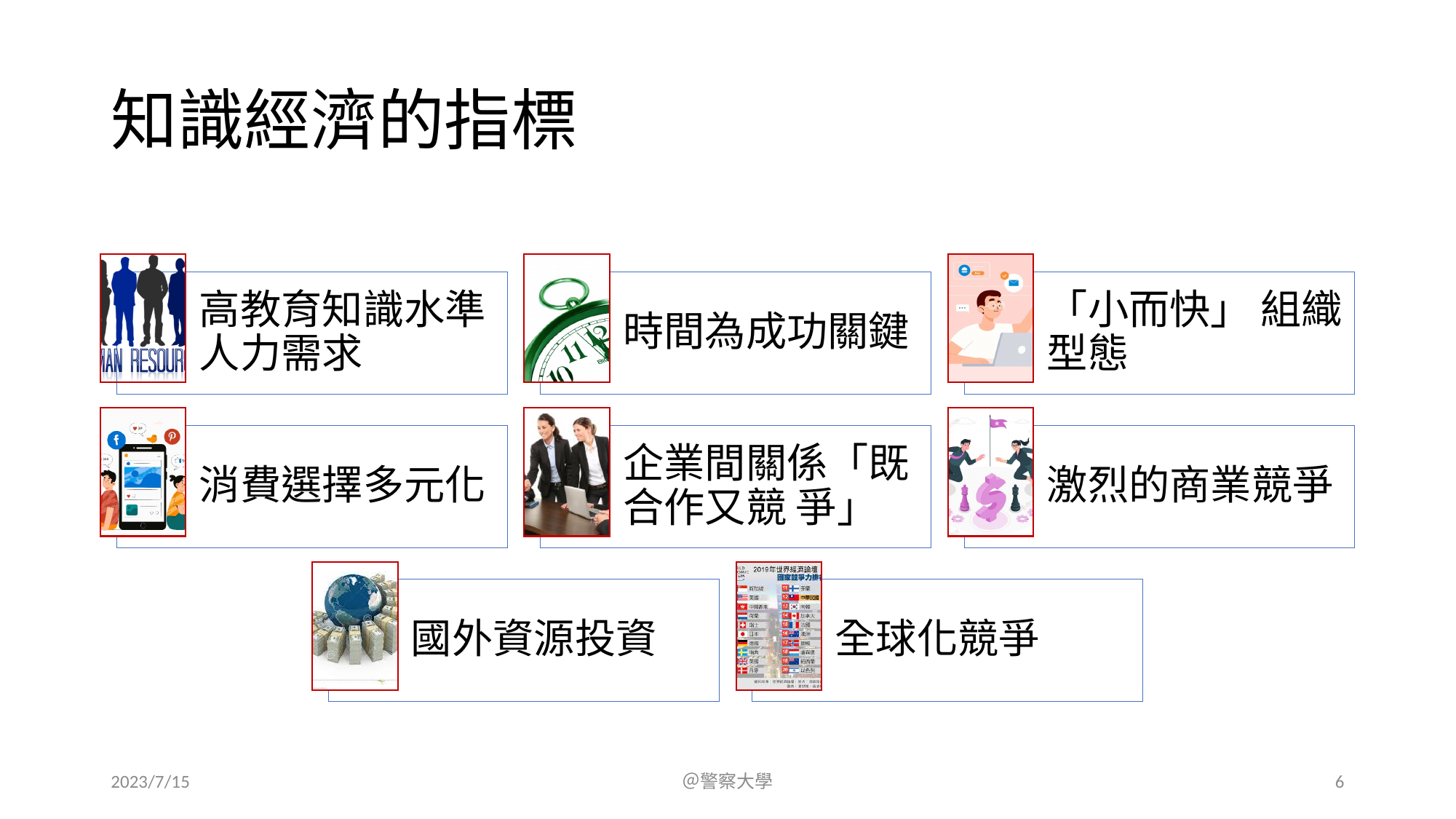

# 知識經濟的指標
高教育知識水準人力需求
時間為成功關鍵
「小而快」 組織型態
消費選擇多元化
企業間關係「既合作又競 爭」
激烈的商業競爭
國外資源投資
全球化競爭
2023/7/15
＠警察大學
6